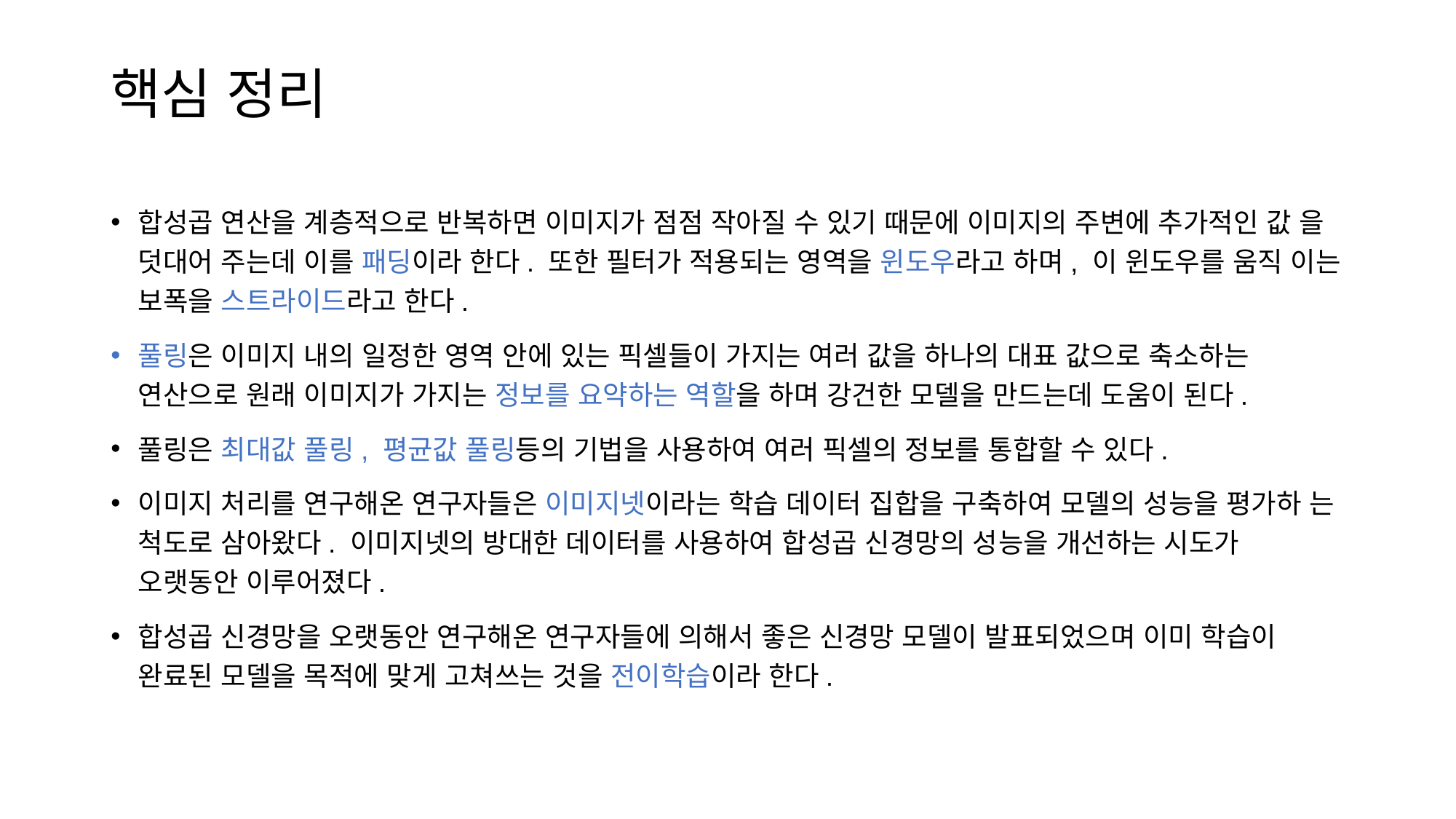

# 핵심 정리
합성곱 연산을 계층적으로 반복하면 이미지가 점점 작아질 수 있기 때문에 이미지의 주변에 추가적인 값 을 덧대어 주는데 이를 패딩이라 한다. 또한 필터가 적용되는 영역을 윈도우라고 하며, 이 윈도우를 움직 이는 보폭을 스트라이드라고 한다.
풀링은 이미지 내의 일정한 영역 안에 있는 픽셀들이 가지는 여러 값을 하나의 대표 값으로 축소하는 연산으로 원래 이미지가 가지는 정보를 요약하는 역할을 하며 강건한 모델을 만드는데 도움이 된다.
풀링은 최대값 풀링, 평균값 풀링등의 기법을 사용하여 여러 픽셀의 정보를 통합할 수 있다.
이미지 처리를 연구해온 연구자들은 이미지넷이라는 학습 데이터 집합을 구축하여 모델의 성능을 평가하 는 척도로 삼아왔다. 이미지넷의 방대한 데이터를 사용하여 합성곱 신경망의 성능을 개선하는 시도가 오랫동안 이루어졌다.
합성곱 신경망을 오랫동안 연구해온 연구자들에 의해서 좋은 신경망 모델이 발표되었으며 이미 학습이 완료된 모델을 목적에 맞게 고쳐쓰는 것을 전이학습이라 한다.